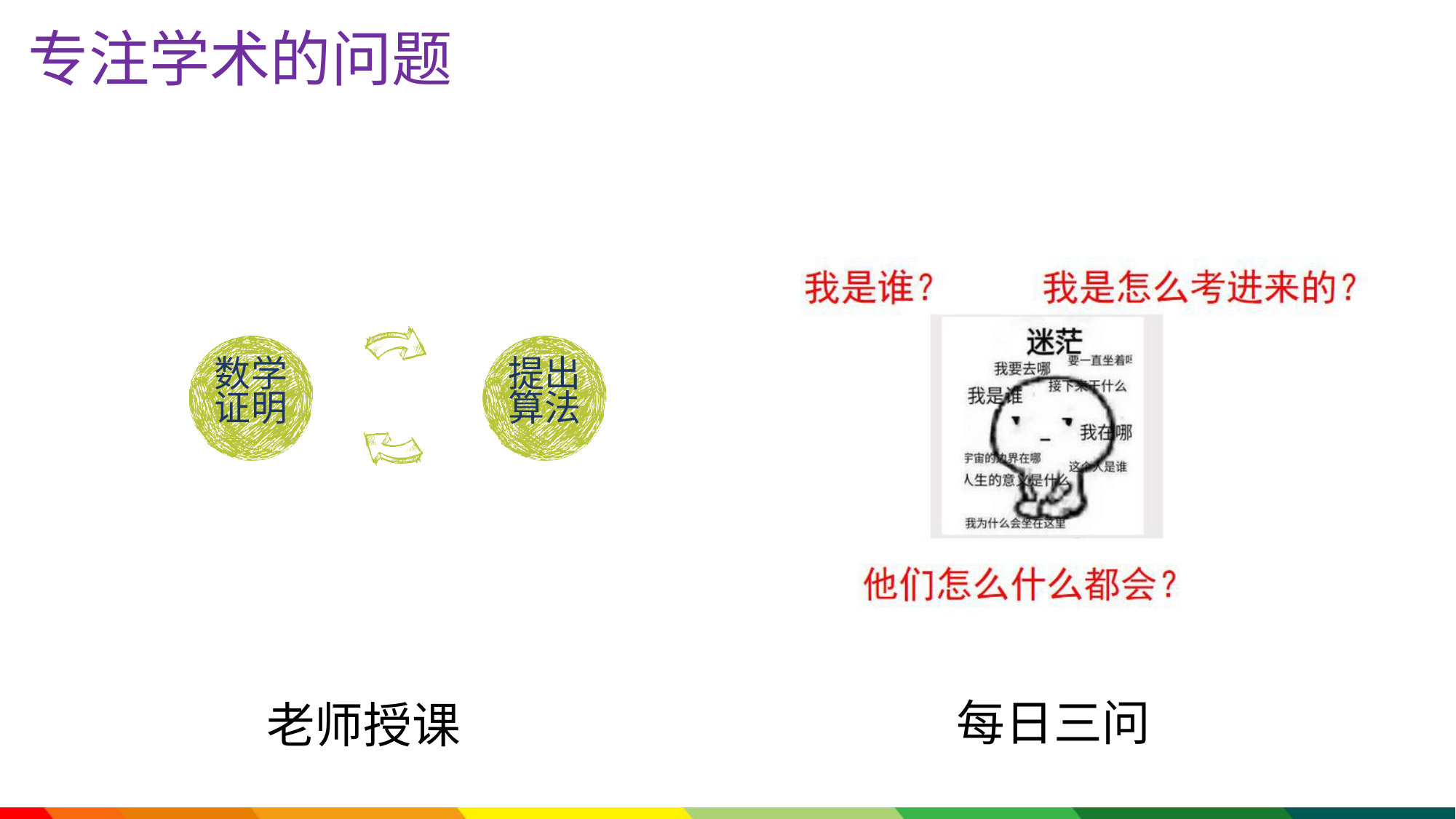

# 专注学术的问题

数学 证明
提出 算法

每日三问
老师授课